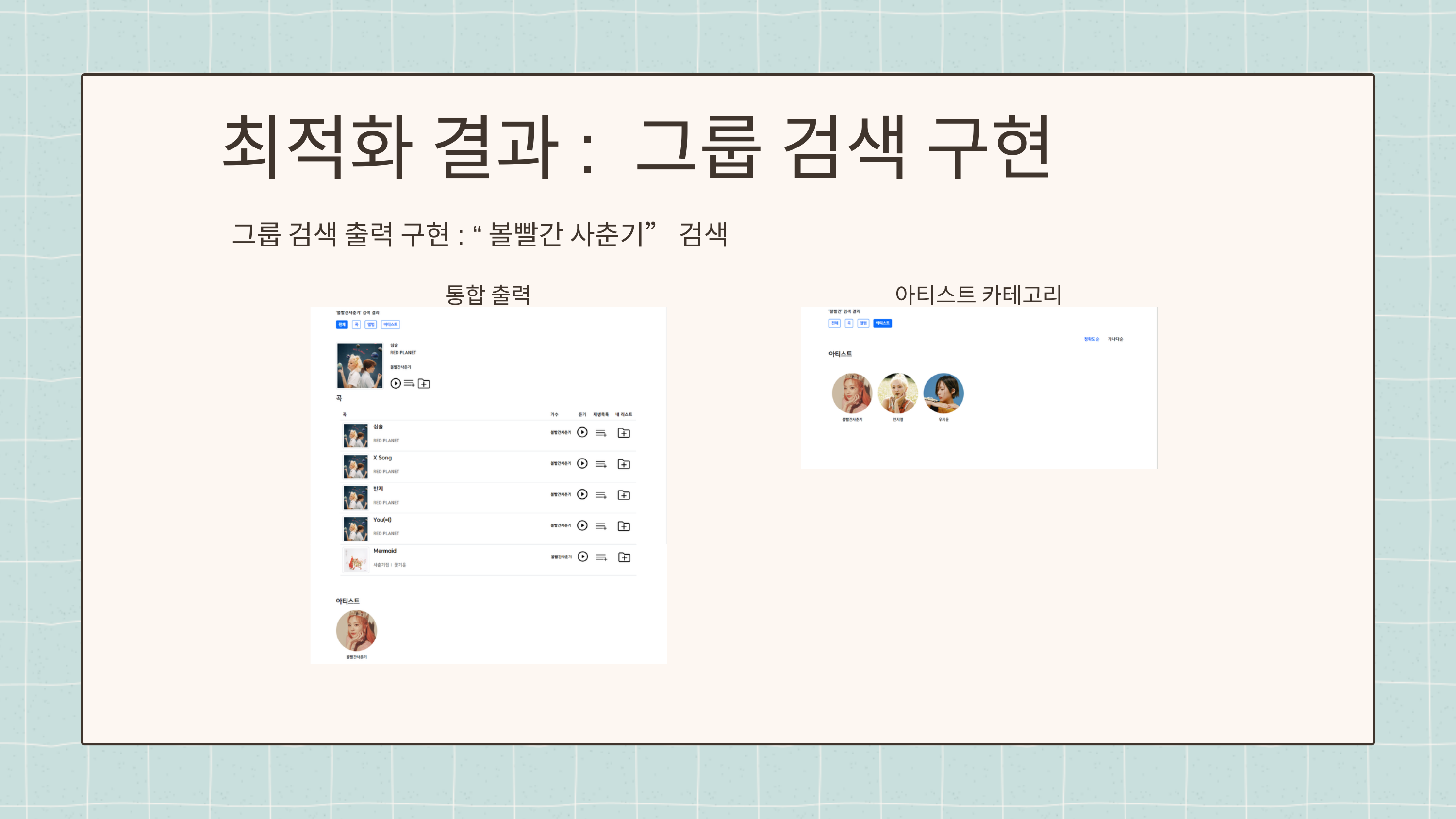

최적화 결과: 그룹 검색 구현
그룹 검색 출력 구현: “볼빨간 사춘기” 검색
통합 출력
아티스트 카테고리